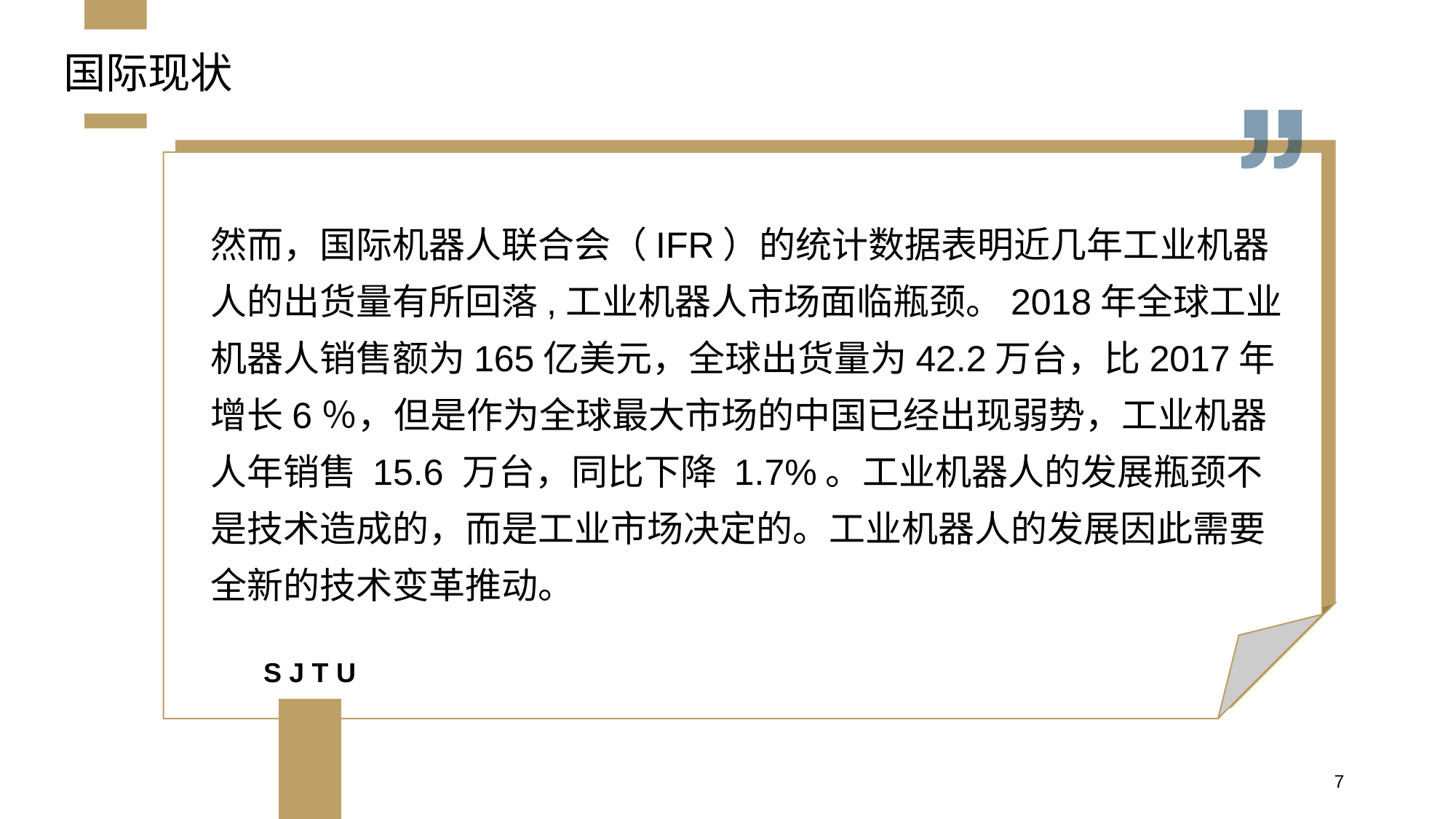

国际现状
然而，国际机器人联合会（IFR）的统计数据表明近几年工业机器人的出货量有所回落,工业机器人市场面临瓶颈。2018年全球工业机器人销售额为165亿美元，全球出货量为42.2万台，比2017年增长6％，但是作为全球最大市场的中国已经出现弱势，工业机器人年销售 15.6 万台，同比下降 1.7%。工业机器人的发展瓶颈不是技术造成的，而是工业市场决定的。工业机器人的发展因此需要全新的技术变革推动。
7